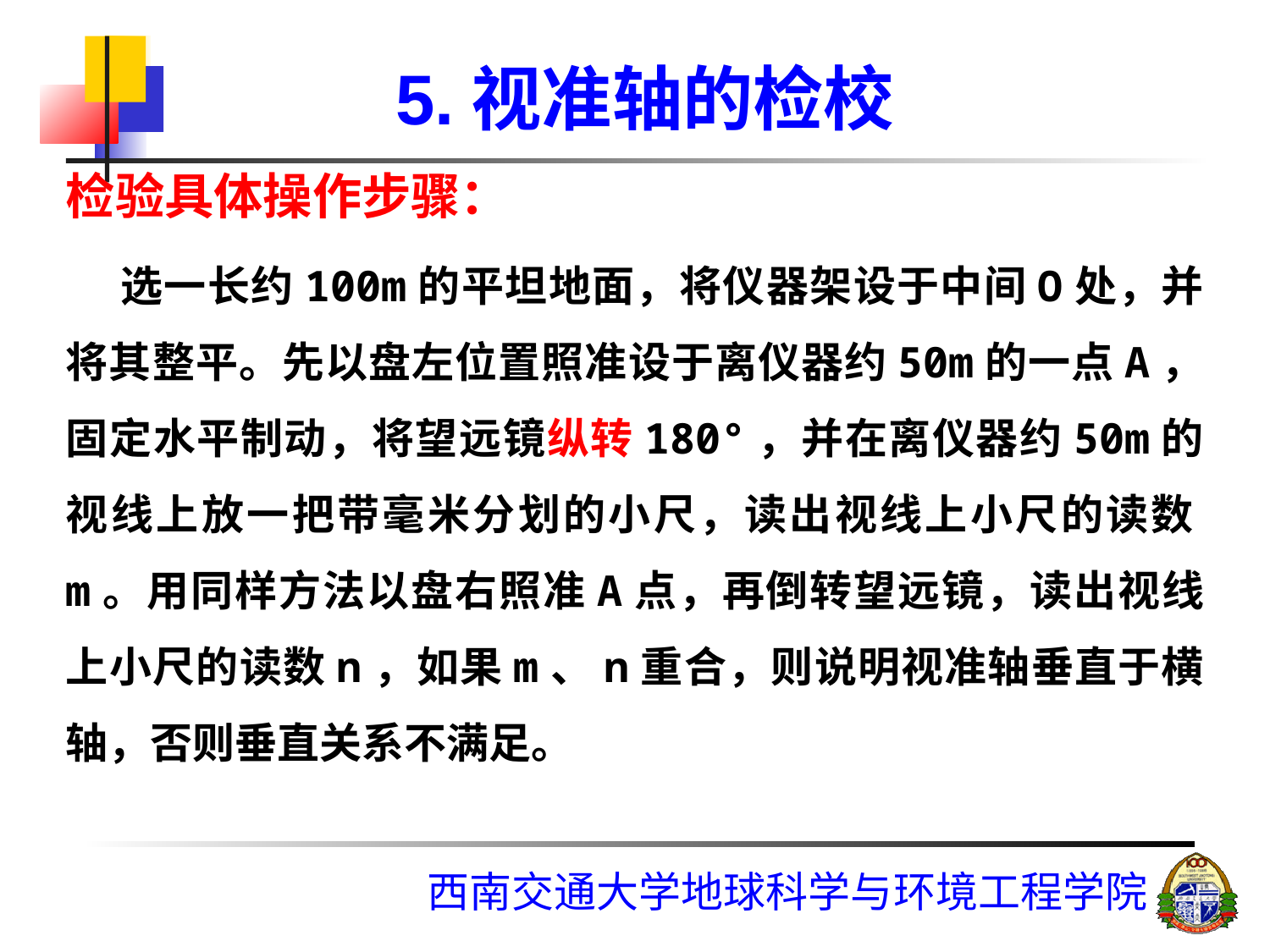

# 5.视准轴的检校
检验具体操作步骤：
    选一长约100m的平坦地面，将仪器架设于中间O处，并将其整平。先以盘左位置照准设于离仪器约50m的一点A，固定水平制动，将望远镜纵转180°，并在离仪器约50m的视线上放一把带毫米分划的小尺，读出视线上小尺的读数m。用同样方法以盘右照准A点，再倒转望远镜，读出视线上小尺的读数n，如果m、n重合，则说明视准轴垂直于横轴，否则垂直关系不满足。